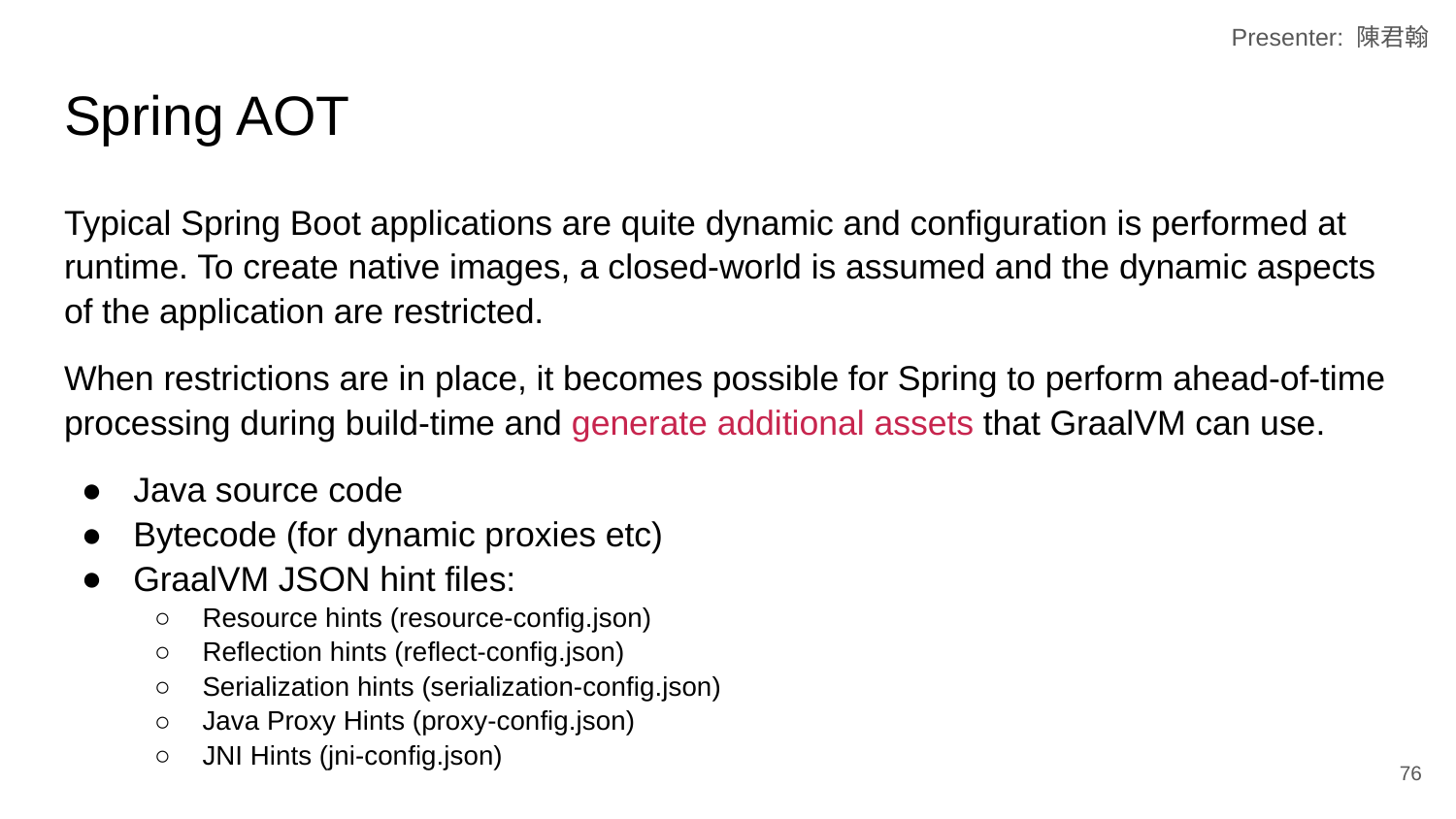

Presenter: 陳君翰
# Spring AOT
Typical Spring Boot applications are quite dynamic and configuration is performed at runtime. To create native images, a closed-world is assumed and the dynamic aspects of the application are restricted.
When restrictions are in place, it becomes possible for Spring to perform ahead-of-time processing during build-time and generate additional assets that GraalVM can use.
Java source code
Bytecode (for dynamic proxies etc)
GraalVM JSON hint files:
Resource hints (resource-config.json)
Reflection hints (reflect-config.json)
Serialization hints (serialization-config.json)
Java Proxy Hints (proxy-config.json)
JNI Hints (jni-config.json)
76